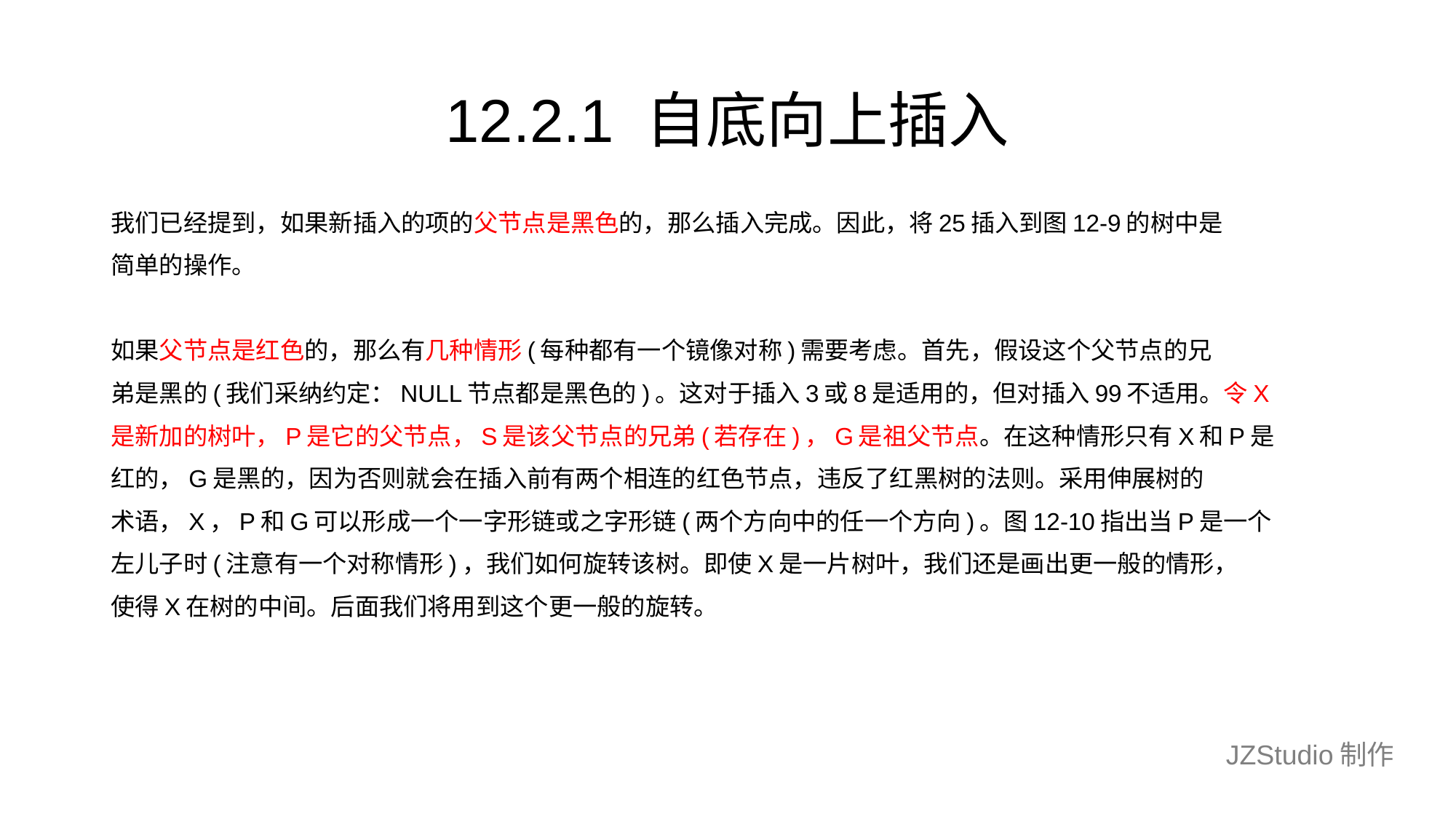

# 12.2.1 自底向上插入
我们已经提到，如果新插入的项的父节点是黑色的，那么插入完成。因此，将25插入到图12-9的树中是
简单的操作。

如果父节点是红色的，那么有几种情形(每种都有一个镜像对称)需要考虑。首先，假设这个父节点的兄
弟是黑的(我们采纳约定：NULL节点都是黑色的)。这对于插入3或8是适用的，但对插入99不适用。令X
是新加的树叶，P是它的父节点，S是该父节点的兄弟(若存在)，G是祖父节点。在这种情形只有X和P是
红的，G是黑的，因为否则就会在插入前有两个相连的红色节点，违反了红黑树的法则。采用伸展树的
术语，X，P和G可以形成一个一字形链或之字形链(两个方向中的任一个方向)。图12-10指出当P是一个
左儿子时(注意有一个对称情形)，我们如何旋转该树。即使X是一片树叶，我们还是画出更一般的情形，
使得X在树的中间。后面我们将用到这个更一般的旋转。